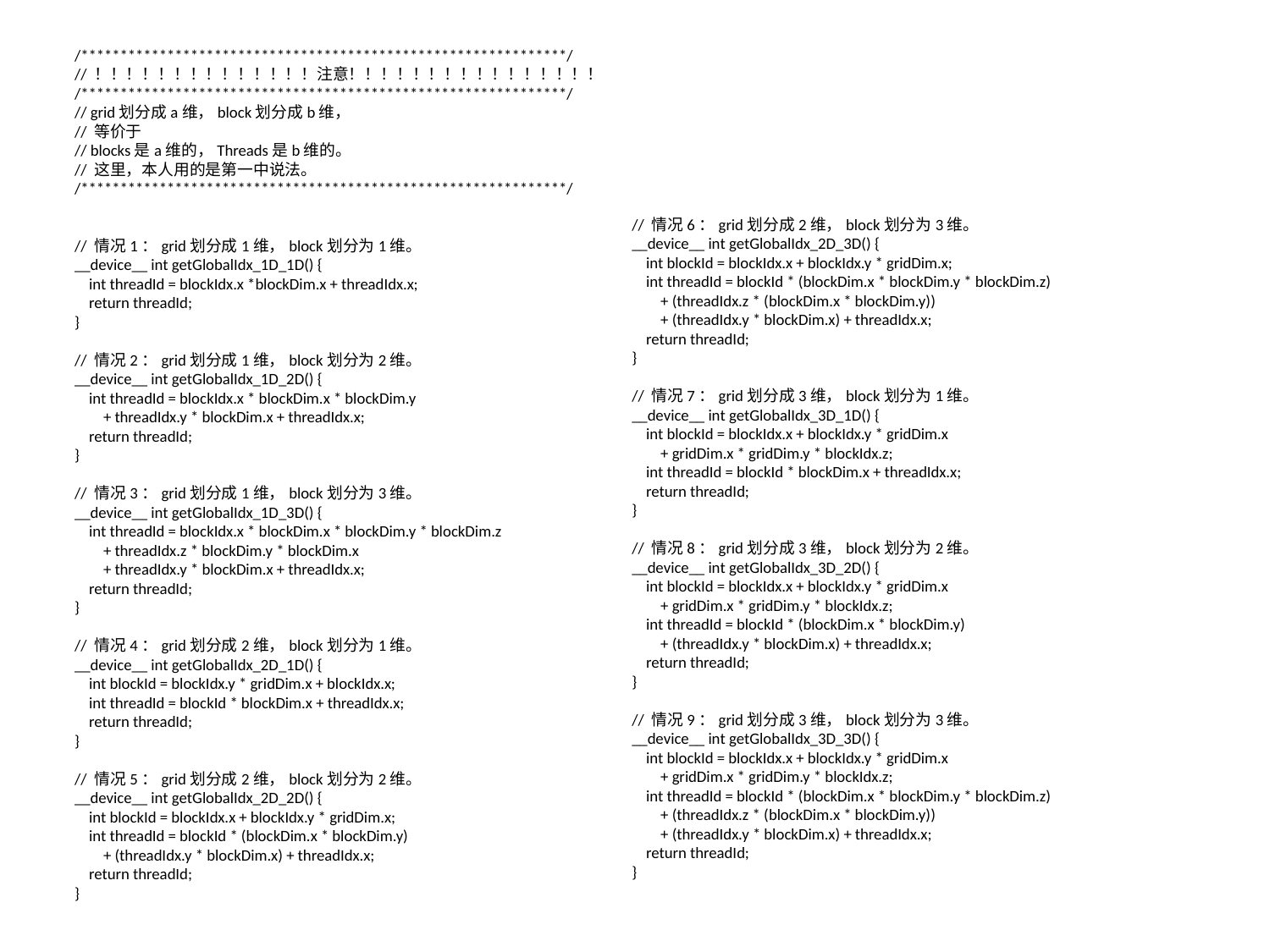

/**************************************************************/
// ！！！！！！！！！！！！！！注意！！！！！！！！！！！！！！！！
/**************************************************************/
// grid划分成a维，block划分成b维，
// 等价于
// blocks是a维的，Threads是b维的。
// 这里，本人用的是第一中说法。
/**************************************************************/

// 情况1：grid划分成1维，block划分为1维。
__device__ int getGlobalIdx_1D_1D() {
    int threadId = blockIdx.x *blockDim.x + threadIdx.x;
    return threadId;
}

// 情况2：grid划分成1维，block划分为2维。
__device__ int getGlobalIdx_1D_2D() {
    int threadId = blockIdx.x * blockDim.x * blockDim.y
        + threadIdx.y * blockDim.x + threadIdx.x;
    return threadId;
}

// 情况3：grid划分成1维，block划分为3维。
__device__ int getGlobalIdx_1D_3D() {
    int threadId = blockIdx.x * blockDim.x * blockDim.y * blockDim.z
        + threadIdx.z * blockDim.y * blockDim.x
        + threadIdx.y * blockDim.x + threadIdx.x;
    return threadId;
}

// 情况4：grid划分成2维，block划分为1维。
__device__ int getGlobalIdx_2D_1D() {
    int blockId = blockIdx.y * gridDim.x + blockIdx.x;
    int threadId = blockId * blockDim.x + threadIdx.x;
    return threadId;
}

// 情况5：grid划分成2维，block划分为2维。
__device__ int getGlobalIdx_2D_2D() {
    int blockId = blockIdx.x + blockIdx.y * gridDim.x;
    int threadId = blockId * (blockDim.x * blockDim.y)
        + (threadIdx.y * blockDim.x) + threadIdx.x;
    return threadId;
}

// 情况6：grid划分成2维，block划分为3维。
__device__ int getGlobalIdx_2D_3D() {
    int blockId = blockIdx.x + blockIdx.y * gridDim.x;
    int threadId = blockId * (blockDim.x * blockDim.y * blockDim.z)
        + (threadIdx.z * (blockDim.x * blockDim.y))
        + (threadIdx.y * blockDim.x) + threadIdx.x;
    return threadId;
}

// 情况7：grid划分成3维，block划分为1维。
__device__ int getGlobalIdx_3D_1D() {
    int blockId = blockIdx.x + blockIdx.y * gridDim.x
        + gridDim.x * gridDim.y * blockIdx.z;
    int threadId = blockId * blockDim.x + threadIdx.x;
    return threadId;
}

// 情况8：grid划分成3维，block划分为2维。
__device__ int getGlobalIdx_3D_2D() {
    int blockId = blockIdx.x + blockIdx.y * gridDim.x
        + gridDim.x * gridDim.y * blockIdx.z;
    int threadId = blockId * (blockDim.x * blockDim.y)
        + (threadIdx.y * blockDim.x) + threadIdx.x;
    return threadId;
}

// 情况9：grid划分成3维，block划分为3维。
__device__ int getGlobalIdx_3D_3D() {
    int blockId = blockIdx.x + blockIdx.y * gridDim.x
        + gridDim.x * gridDim.y * blockIdx.z;
    int threadId = blockId * (blockDim.x * blockDim.y * blockDim.z)
        + (threadIdx.z * (blockDim.x * blockDim.y))
        + (threadIdx.y * blockDim.x) + threadIdx.x;
    return threadId;
}